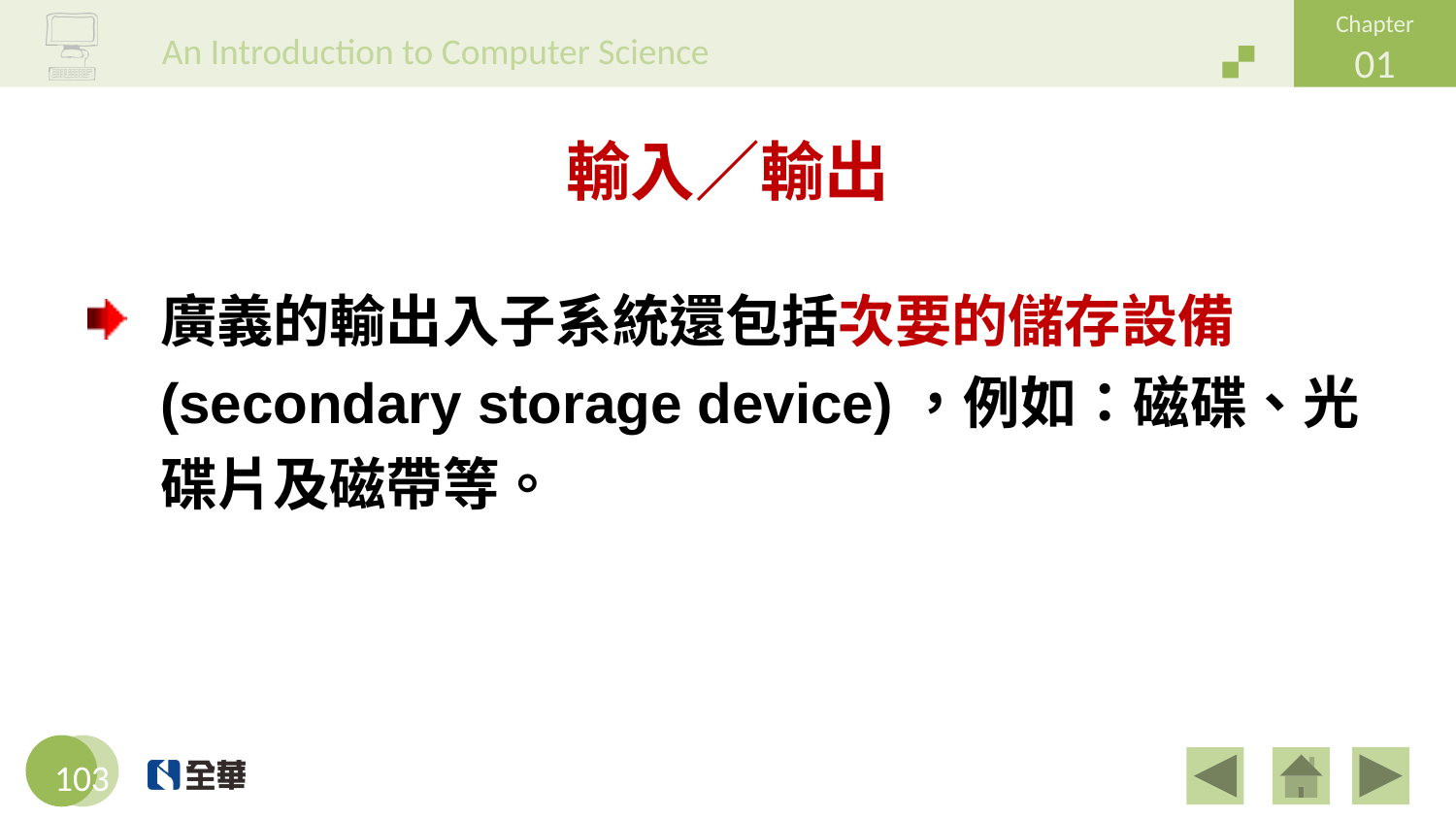

# 輸入／輸出
廣義的輸出入子系統還包括次要的儲存設備(secondary storage device)，例如：磁碟、光碟片及磁帶等。